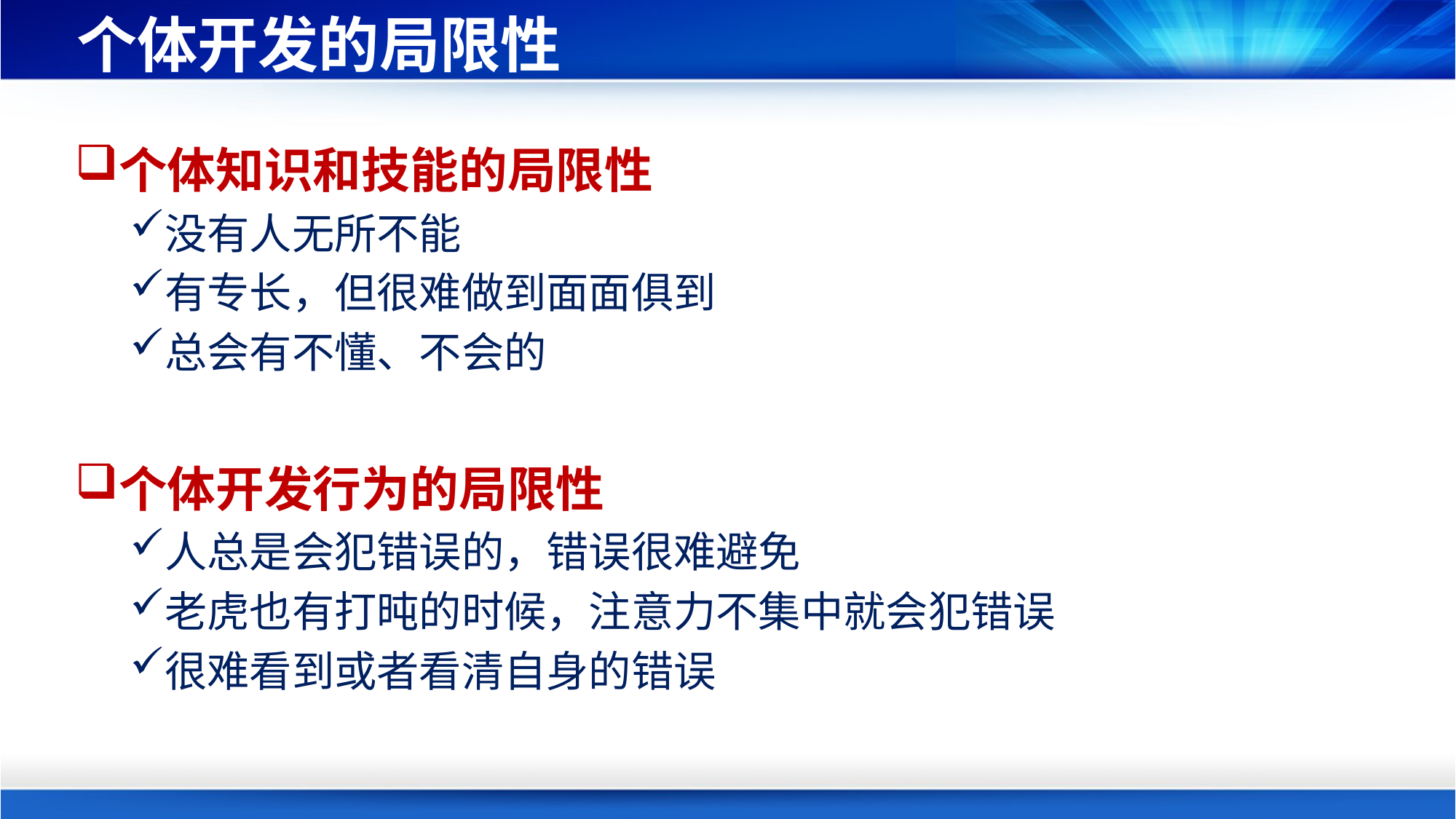

# 个体开发的局限性
个体知识和技能的局限性
没有人无所不能
有专长，但很难做到面面俱到
总会有不懂、不会的

个体开发行为的局限性
人总是会犯错误的，错误很难避免
老虎也有打旽的时候，注意力不集中就会犯错误
很难看到或者看清自身的错误